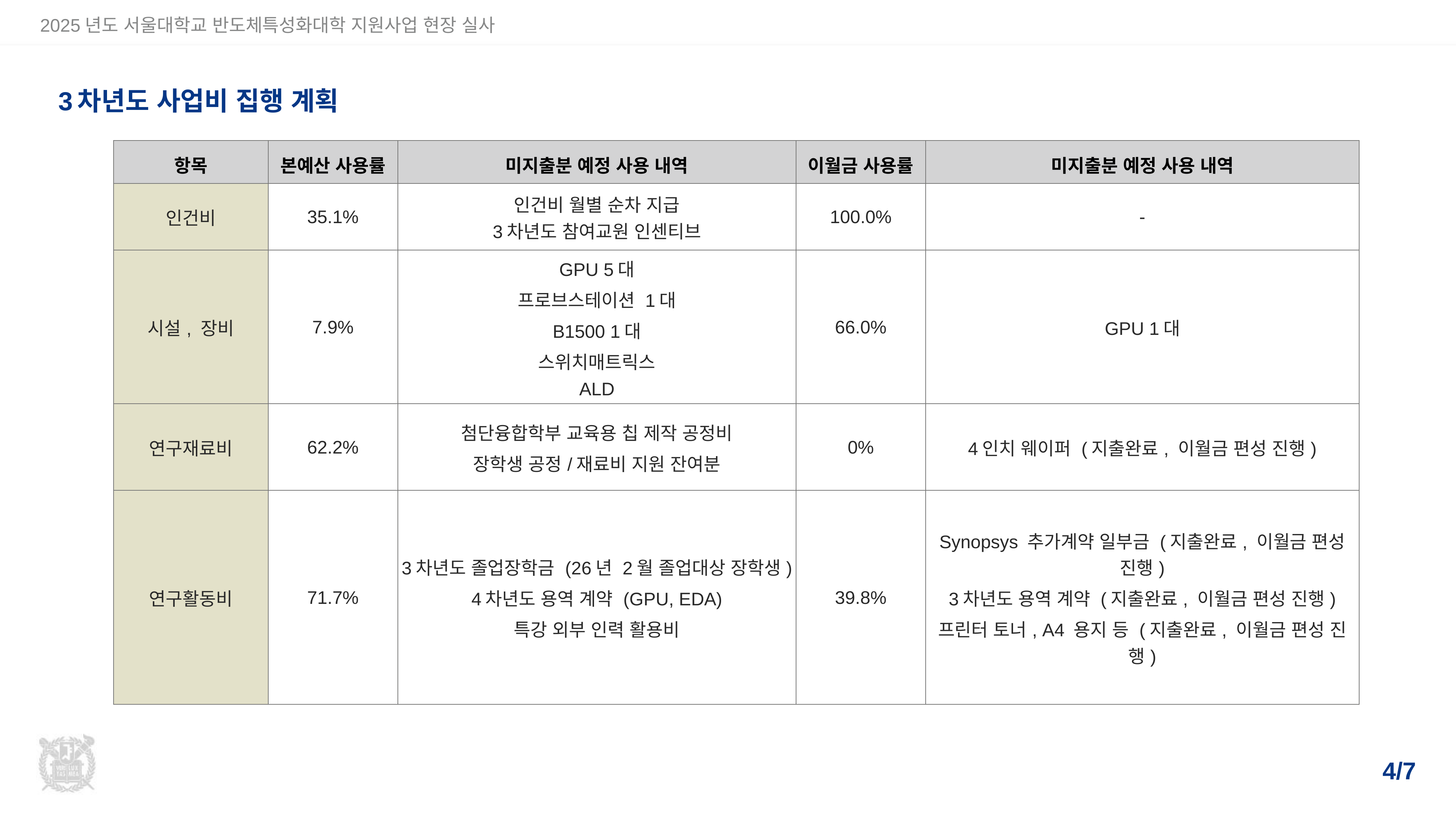

2025년도 서울대학교 반도체특성화대학 지원사업 현장 실사
# 3차년도 사업비 집행 계획
| 항목 | 본예산 사용률 | 미지출분 예정 사용 내역 | 이월금 사용률 | 미지출분 예정 사용 내역 |
| --- | --- | --- | --- | --- |
| 인건비 | 35.1% | 인건비 월별 순차 지급 3차년도 참여교원 인센티브 | 100.0% | - |
| 시설, 장비 | 7.9% | GPU 5대 프로브스테이션 1대 B1500 1대 스위치매트릭스 ALD | 66.0% | GPU 1대 |
| 연구재료비 | 62.2% | 첨단융합학부 교육용 칩 제작 공정비 장학생 공정/재료비 지원 잔여분 | 0% | 4인치 웨이퍼 (지출완료, 이월금 편성 진행) |
| 연구활동비 | 71.7% | 3차년도 졸업장학금 (26년 2월 졸업대상 장학생) 4차년도 용역 계약 (GPU, EDA) 특강 외부 인력 활용비 | 39.8% | Synopsys 추가계약 일부금 (지출완료, 이월금 편성 진행) 3차년도 용역 계약 (지출완료, 이월금 편성 진행) 프린터 토너, A4 용지 등 (지출완료, 이월금 편성 진행) |
4/7